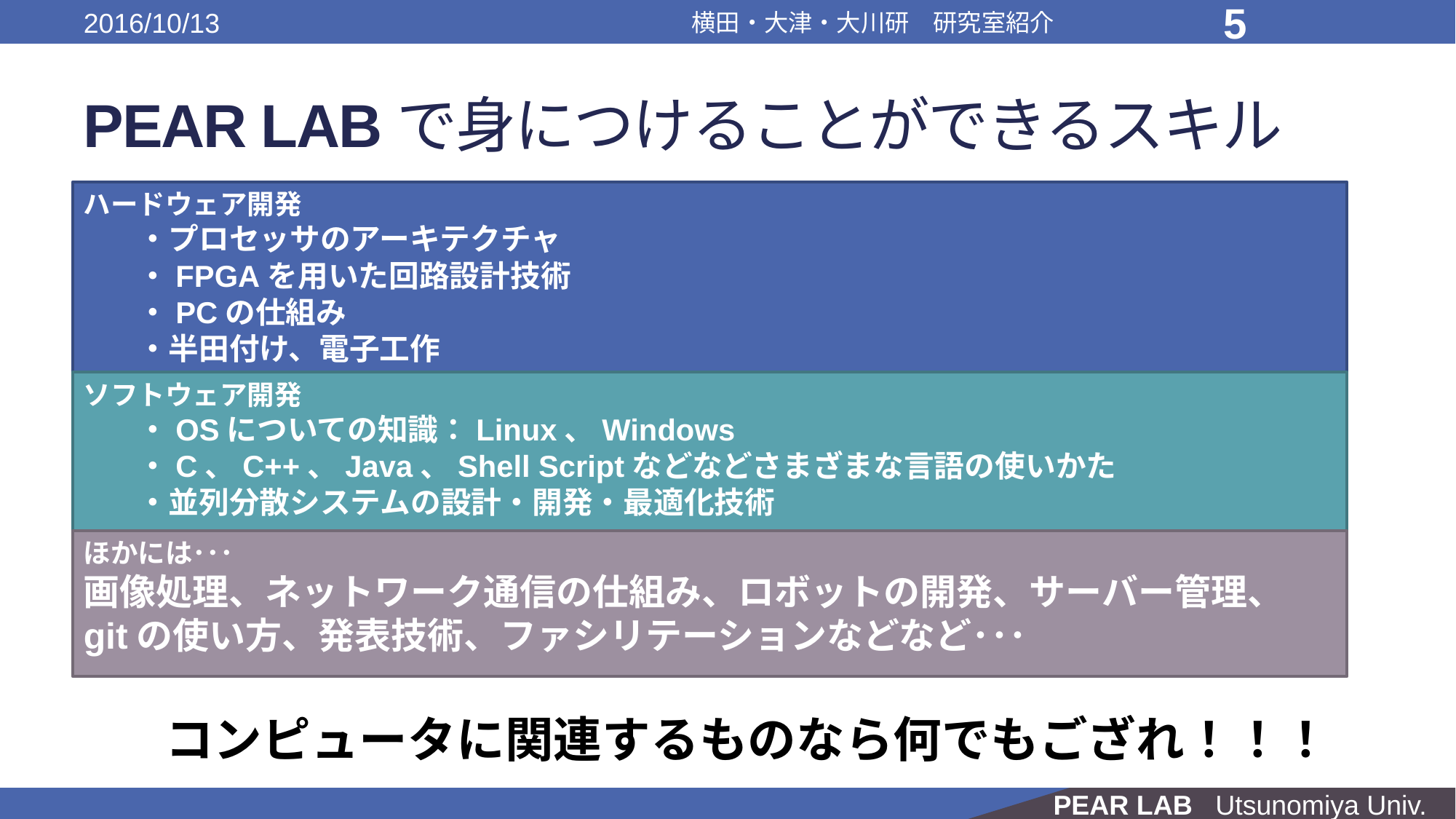

2016/10/13
横田・大津・大川研　研究室紹介
5
# PEAR LABで身につけることができるスキル
ハードウェア開発
・プロセッサのアーキテクチャ
・FPGAを用いた回路設計技術
・PCの仕組み
・半田付け、電子工作
ソフトウェア開発
・OSについての知識：Linux、Windows
・C、C++、Java、Shell Scriptなどなどさまざまな言語の使いかた
・並列分散システムの設計・開発・最適化技術
ほかには･･･
画像処理、ネットワーク通信の仕組み、ロボットの開発、サーバー管理、
gitの使い方、発表技術、ファシリテーションなどなど･･･
コンピュータに関連するものなら何でもござれ！！！